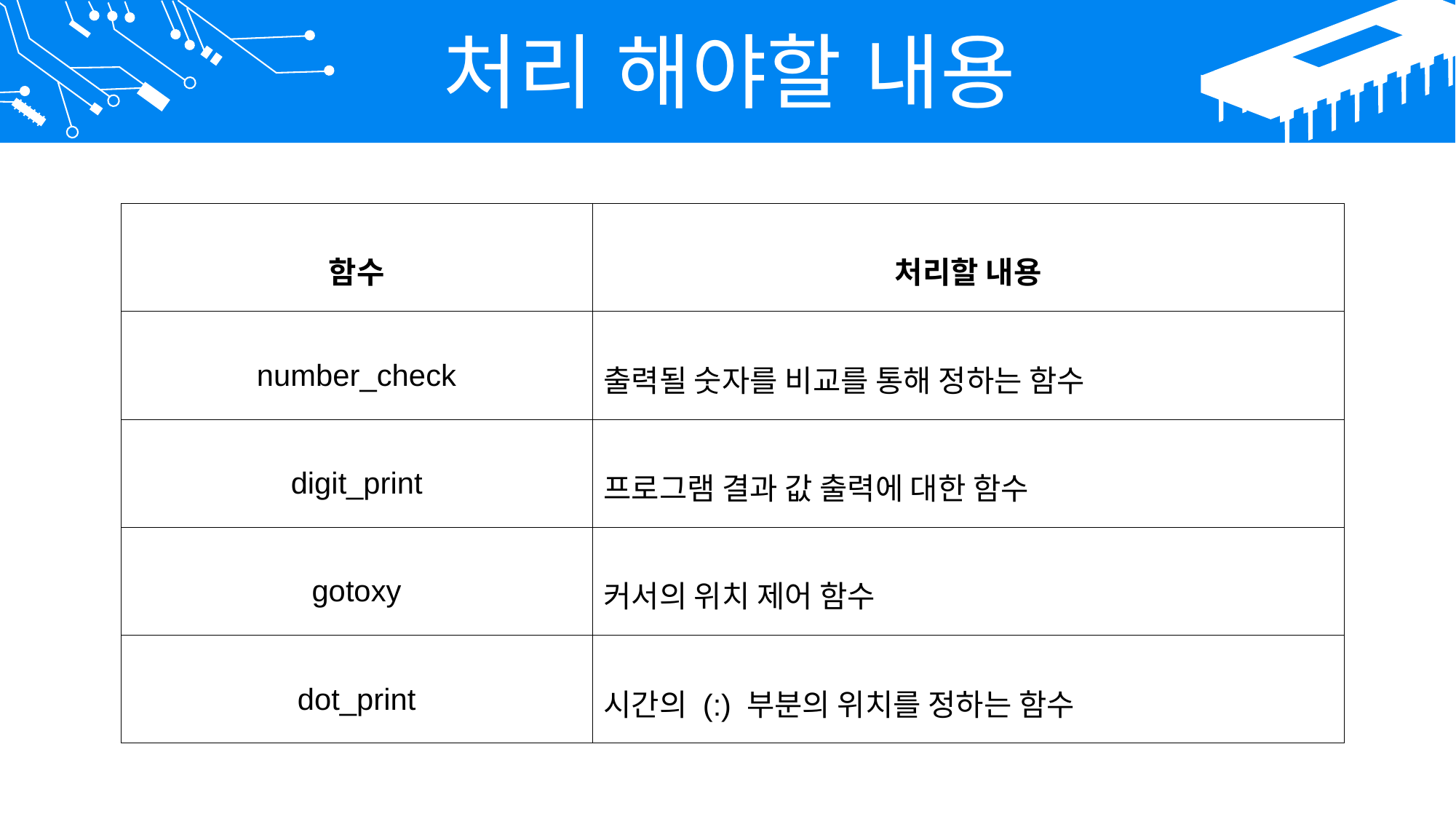

처리 해야할 내용

| 함수 | 처리할 내용 |
| --- | --- |
| number\_check | 출력될 숫자를 비교를 통해 정하는 함수 |
| digit\_print | 프로그램 결과 값 출력에 대한 함수 |
| gotoxy | 커서의 위치 제어 함수 |
| dot\_print | 시간의 (:) 부분의 위치를 정하는 함수 |
20